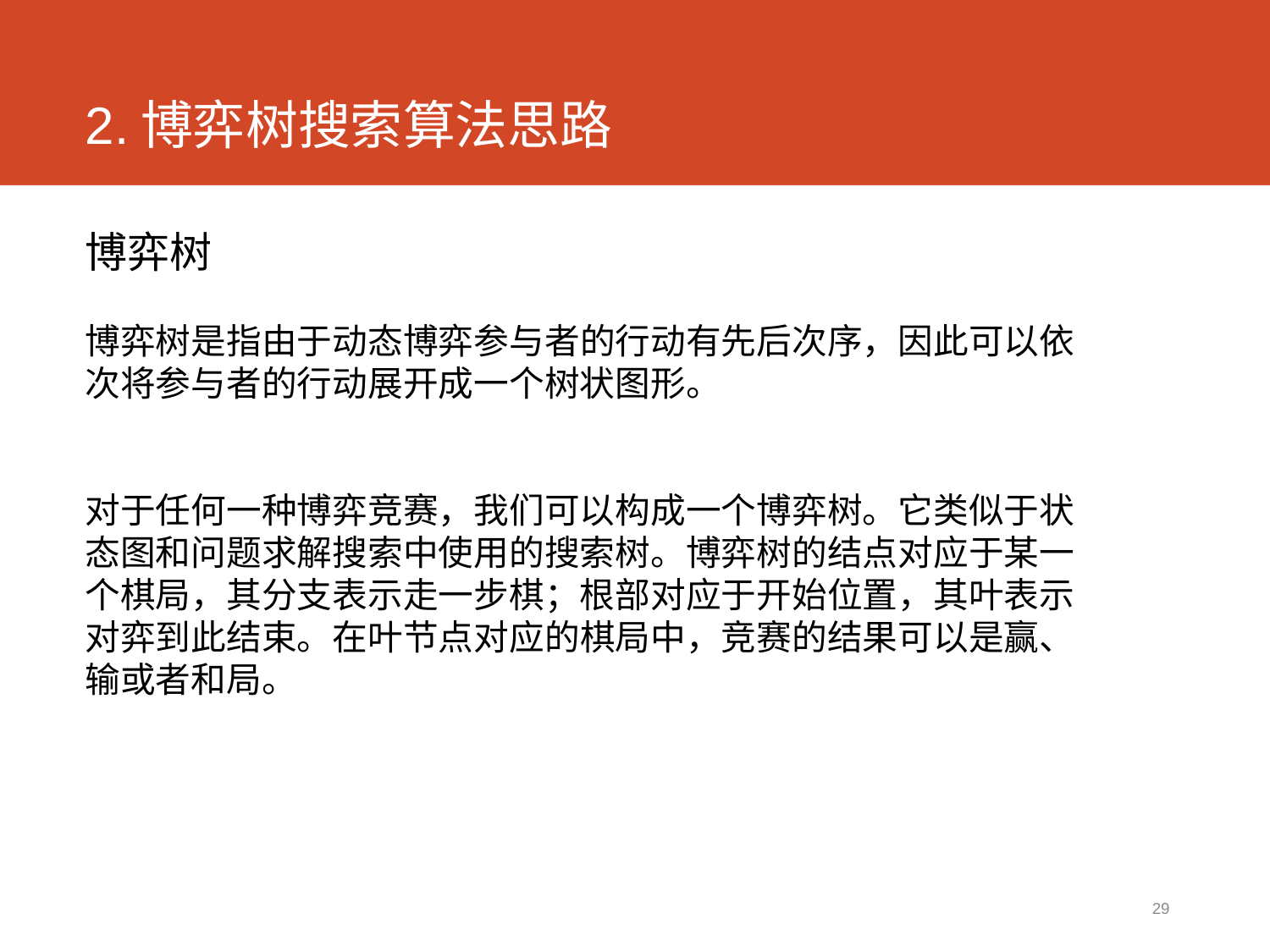

# 2.博弈树搜索算法思路
博弈树

博弈树是指由于动态博弈参与者的行动有先后次序，因此可以依次将参与者的行动展开成一个树状图形。

对于任何一种博弈竞赛，我们可以构成一个博弈树。它类似于状态图和问题求解搜索中使用的搜索树。博弈树的结点对应于某一个棋局，其分支表示走一步棋；根部对应于开始位置，其叶表示对弈到此结束。在叶节点对应的棋局中，竞赛的结果可以是赢、输或者和局。

29